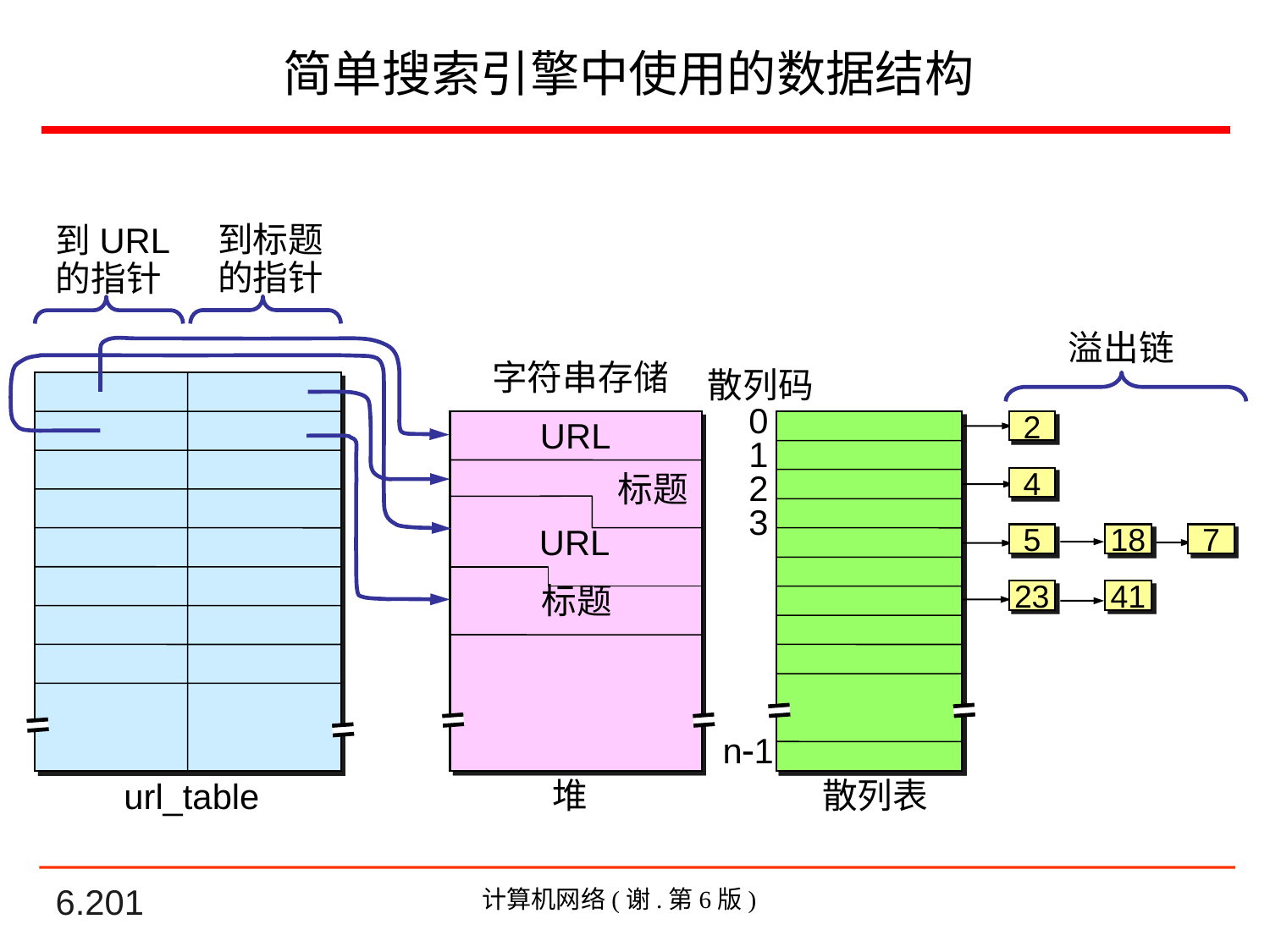

# 简单搜索引擎中使用的数据结构
到标题
的指针
到URL
的指针

溢出链

字符串存储

散列码

0
1
2
3

2
URL

标题
4

URL
5
18
7

标题
23
41

n−1

堆
散列表
url_table